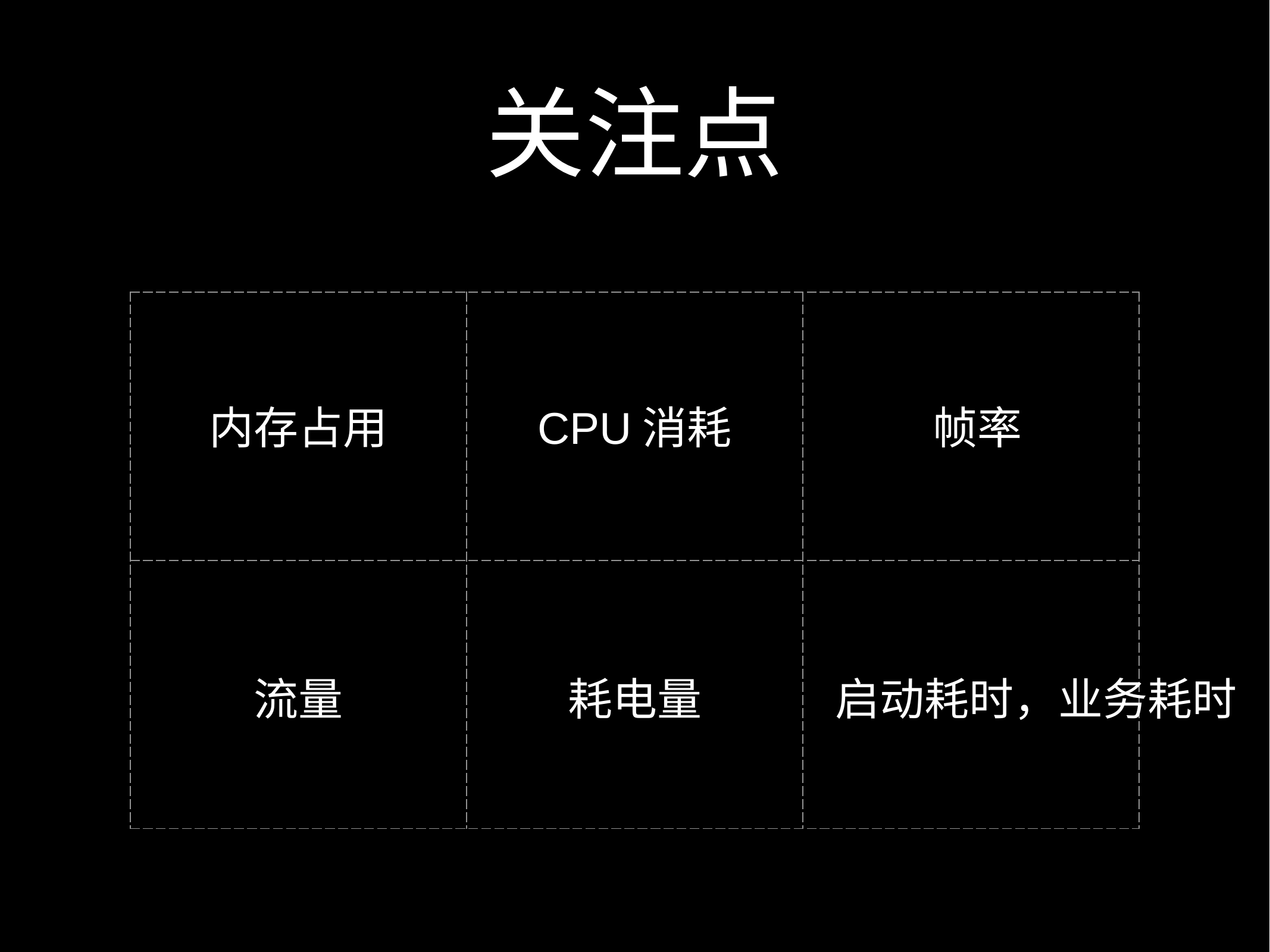

# 关注点
|  |  |  |
| --- | --- | --- |
|  |  |  |
CPU消耗
内存占用
帧率
流量
耗电量
启动耗时，业务耗时